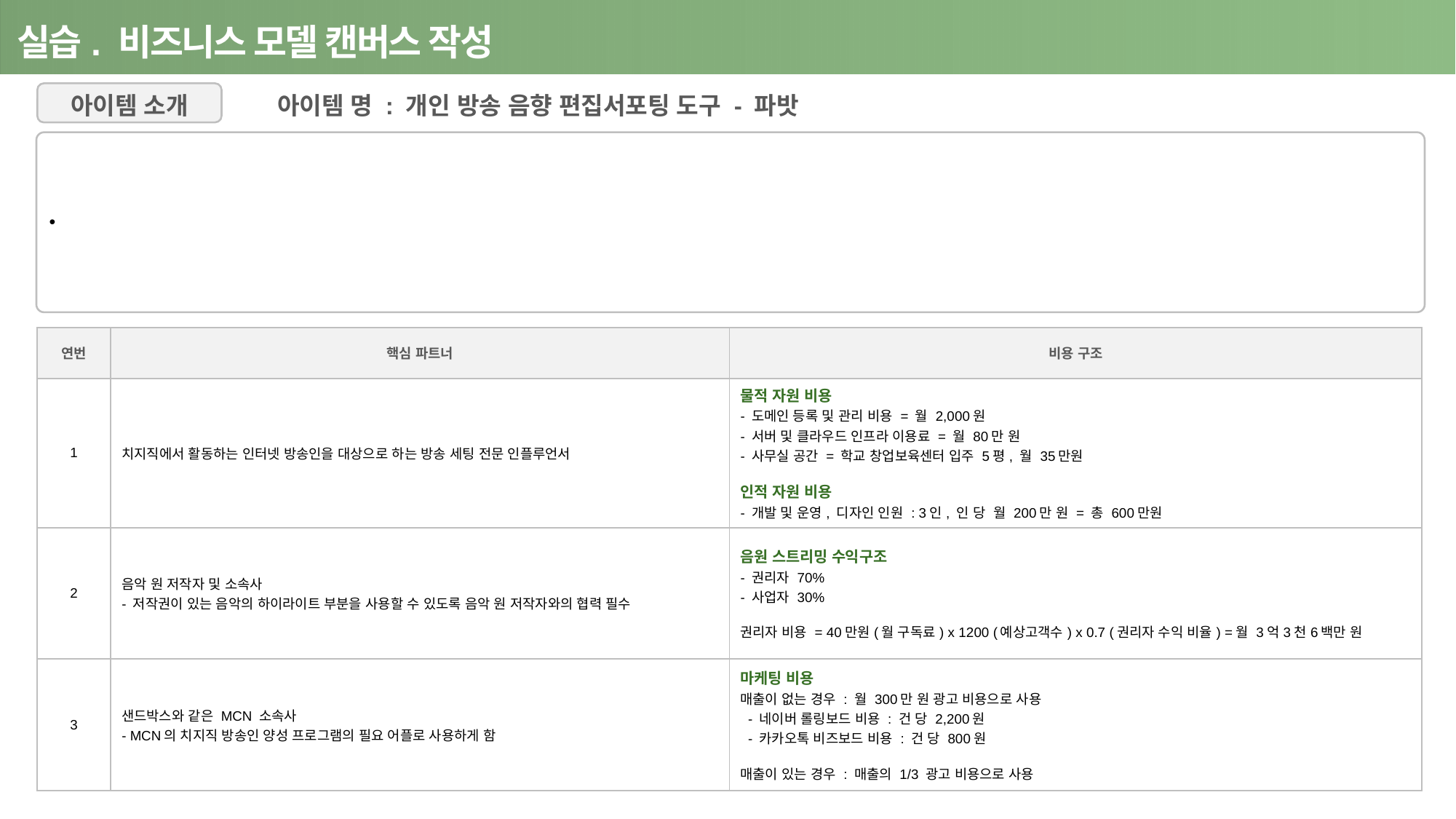

실습. 비즈니스 모델 캔버스 작성
아이템 소개
아이템 명 : 개인 방송 음향 편집서포팅 도구 - 파밧

| 연번 | 핵심 파트너 | 비용 구조 |
| --- | --- | --- |
| 1 | 치지직에서 활동하는 인터넷 방송인을 대상으로 하는 방송 세팅 전문 인플루언서 | 물적 자원 비용 - 도메인 등록 및 관리 비용 = 월 2,000원 - 서버 및 클라우드 인프라 이용료 = 월 80만 원 - 사무실 공간 = 학교 창업보육센터 입주 5평, 월 35만원 인적 자원 비용 - 개발 및 운영, 디자인 인원 : 3인, 인 당 월 200만 원 = 총 600만원 |
| 2 | 음악 원 저작자 및 소속사 - 저작권이 있는 음악의 하이라이트 부분을 사용할 수 있도록 음악 원 저작자와의 협력 필수 | 음원 스트리밍 수익구조 - 권리자 70% - 사업자 30% 권리자 비용 = 40만원(월 구독료) x 1200 (예상고객수) x 0.7 (권리자 수익 비율) =월 3억3천6백만 원 |
| 3 | 샌드박스와 같은 MCN 소속사 - MCN의 치지직 방송인 양성 프로그램의 필요 어플로 사용하게 함 | 마케팅 비용 매출이 없는 경우 : 월 300만 원 광고 비용으로 사용 - 네이버 롤링보드 비용 : 건 당 2,200원 - 카카오톡 비즈보드 비용 : 건 당 800원 매출이 있는 경우 : 매출의 1/3 광고 비용으로 사용 |